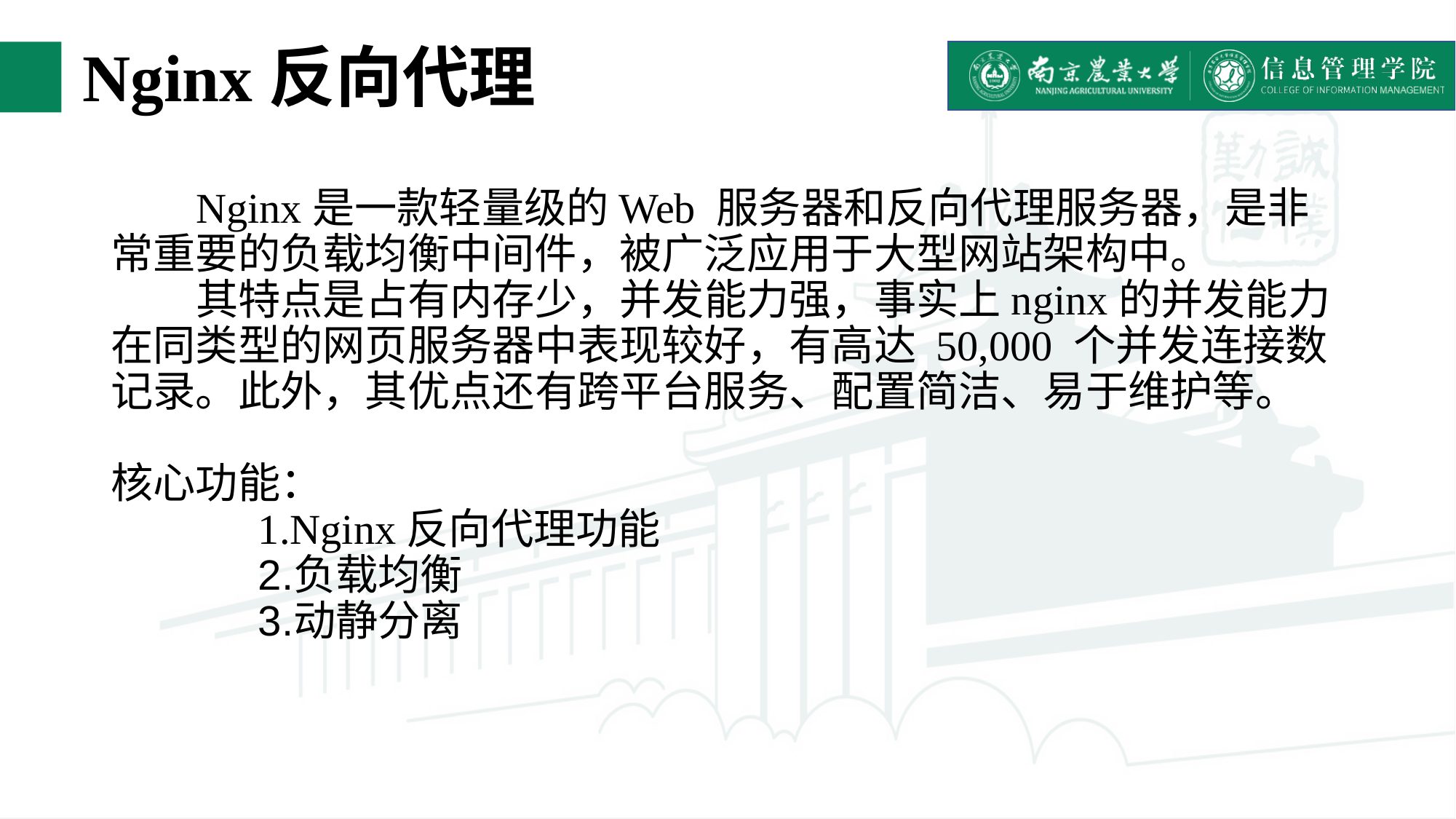

# Nginx反向代理
Nginx是一款轻量级的Web 服务器和反向代理服务器，是非常重要的负载均衡中间件，被广泛应用于大型网站架构中。
其特点是占有内存少，并发能力强，事实上nginx的并发能力在同类型的网页服务器中表现较好，有高达 50,000 个并发连接数记录。此外，其优点还有跨平台服务、配置简洁、易于维护等。

核心功能：
Nginx反向代理功能
负载均衡
动静分离